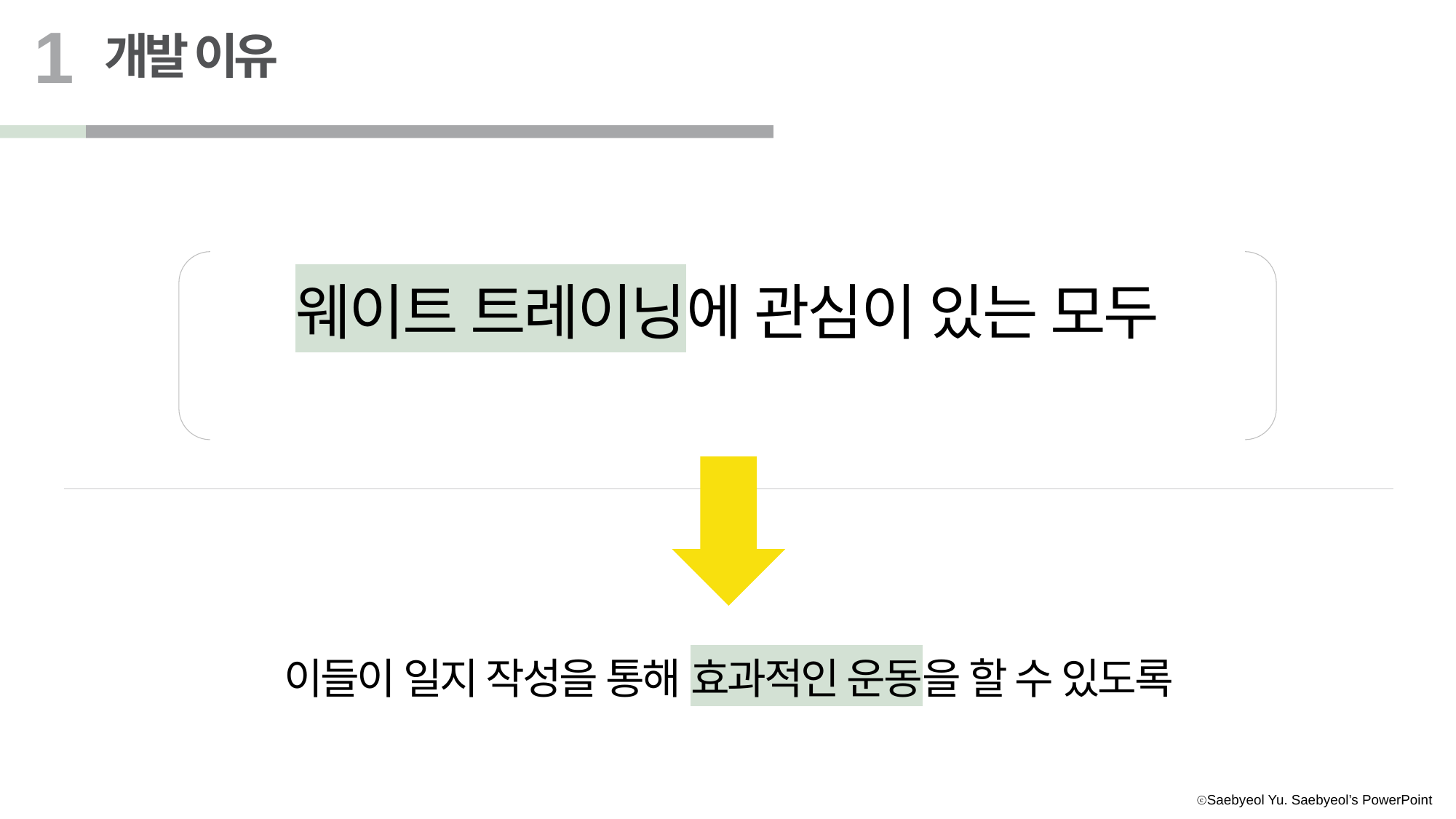

1
개발 이유

웨이트 트레이닝에 관심이 있는 모두

이들이 일지 작성을 통해 효과적인 운동을 할 수 있도록